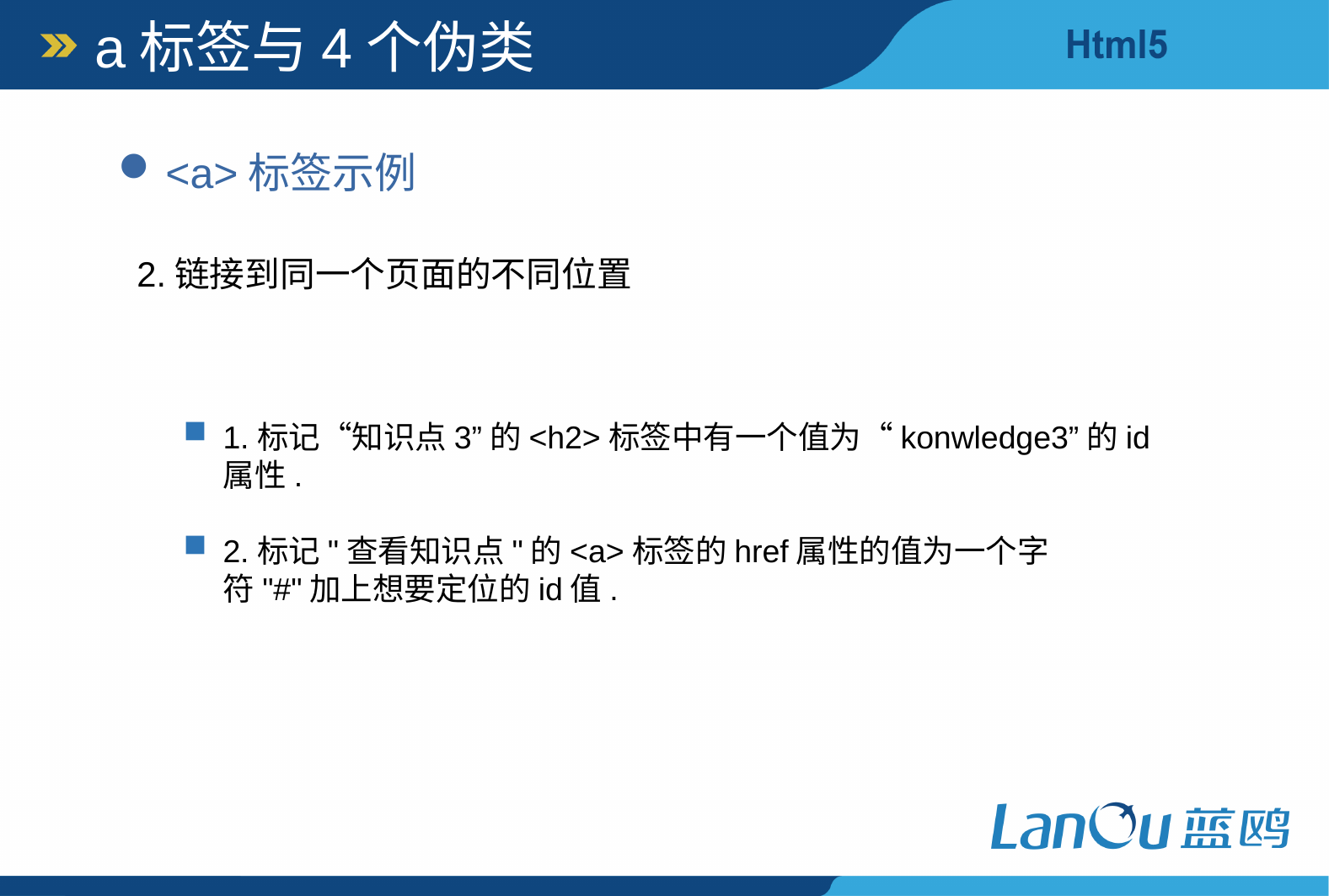

a标签与4个伪类
<a>标签示例
2.链接到同一个页面的不同位置

1.标记“知识点3”的<h2>标签中有一个值为“konwledge3”的id属性.

2.标记"查看知识点"的<a>标签的href属性的值为一个字符"#"加上想要定位的id值.